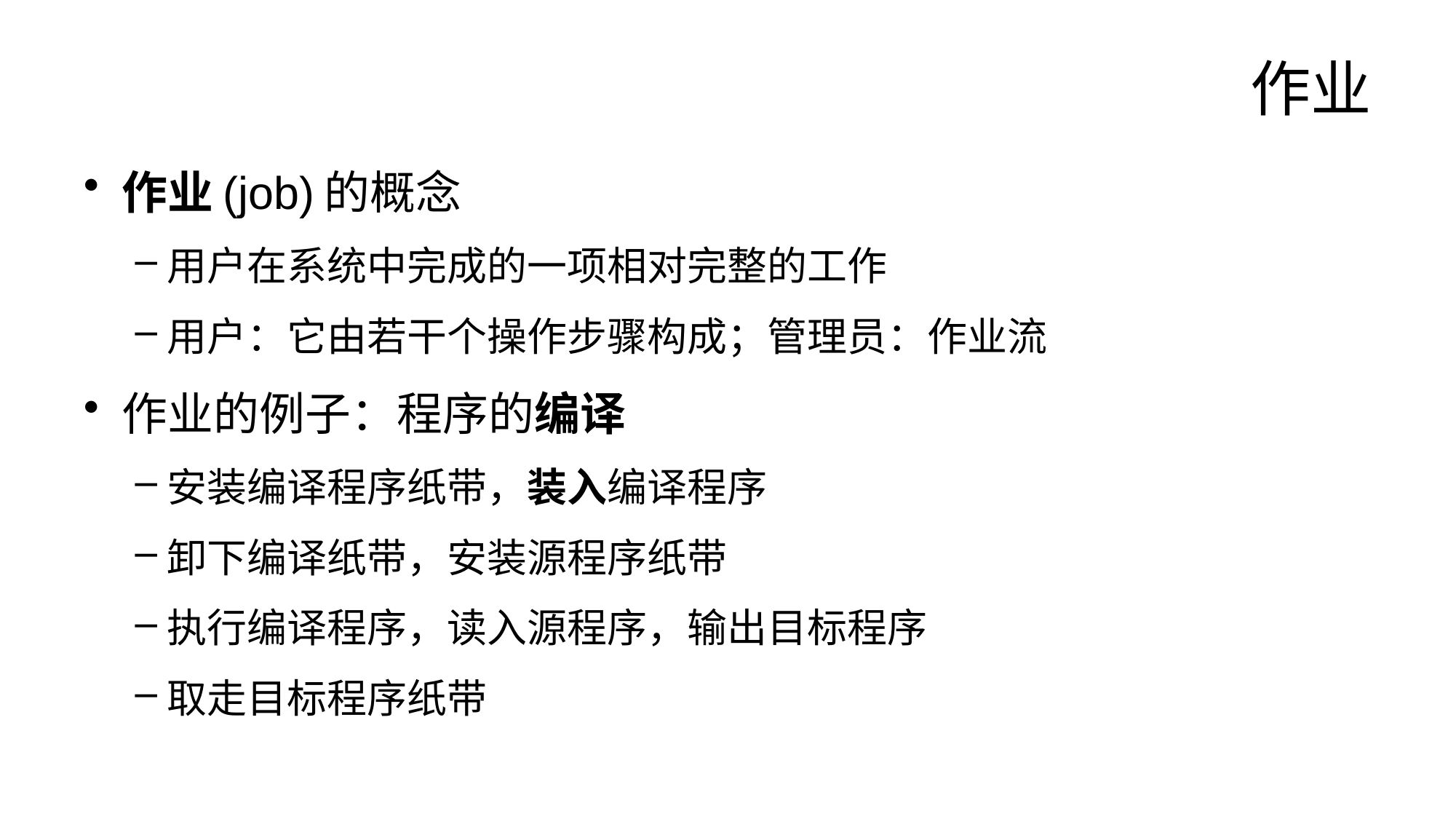

# 作业
作业(job)的概念
用户在系统中完成的一项相对完整的工作
用户：它由若干个操作步骤构成；管理员：作业流
作业的例子：程序的编译
安装编译程序纸带，装入编译程序
卸下编译纸带，安装源程序纸带
执行编译程序，读入源程序，输出目标程序
取走目标程序纸带